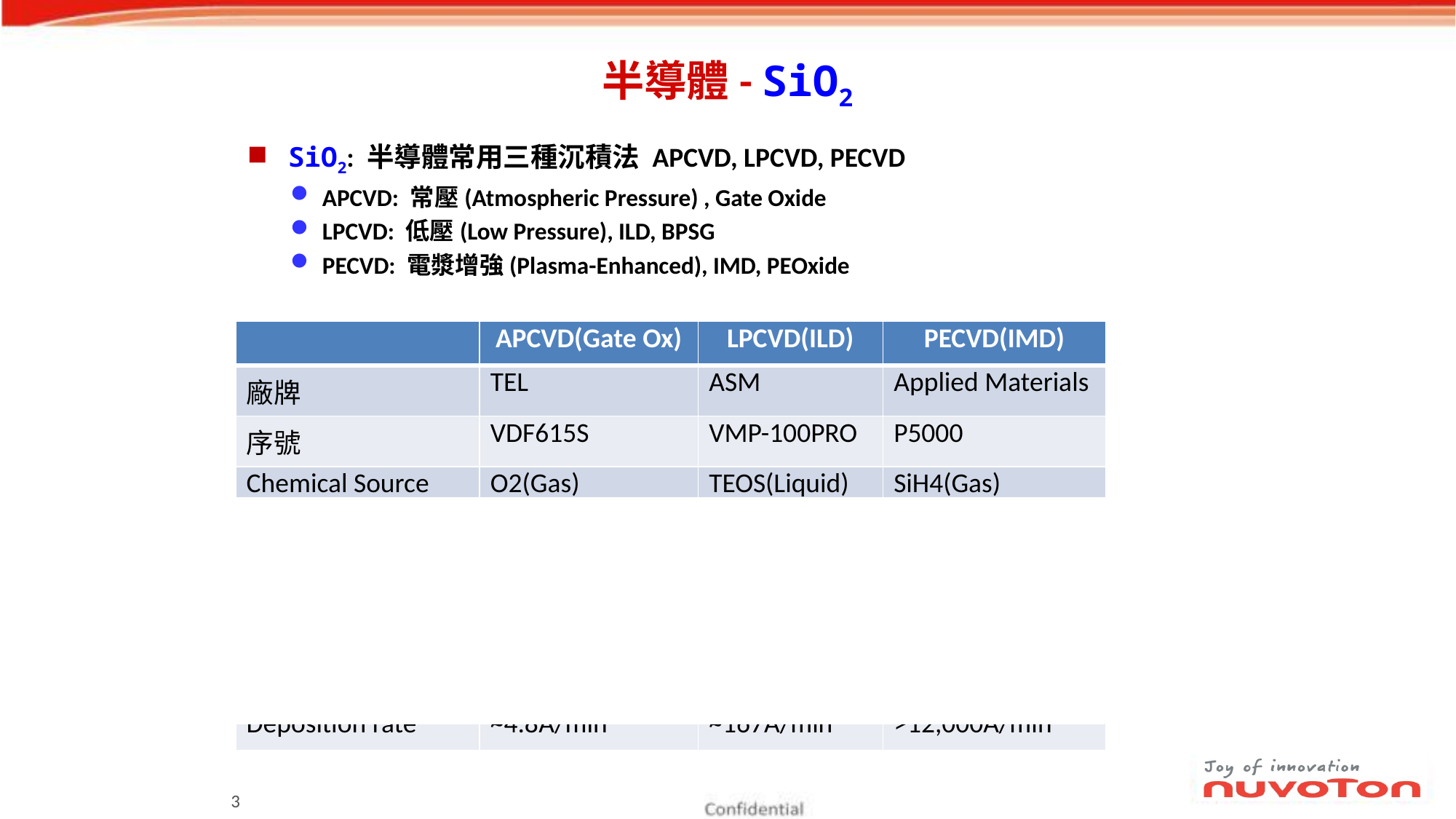

# 半導體- SiO2
SiO2: 半導體常用三種沉積法 APCVD, LPCVD, PECVD
APCVD: 常壓(Atmospheric Pressure) , Gate Oxide
LPCVD: 低壓(Low Pressure), ILD, BPSG
PECVD: 電漿增強(Plasma-Enhanced), IMD, PEOxide

|  | APCVD(Gate Ox) | LPCVD(ILD) | PECVD(IMD) |
| --- | --- | --- | --- |
| 廠牌 | TEL | ASM | Applied Materials |
| 序號 | VDF615S | VMP-100PRO | P5000 |
| Chemical Source | O2(Gas) | TEOS(Liquid) | SiH4(Gas) |
| Reactor type | 溫度 | 溫度 | 溫度+電漿 |
| 溫度 | 920℃ | 620℃ | 400℃ |
| 壓力 | 760Torr(1Atm) | 0.8Torr | 1.55Torr |
| Process systems | Batch(150pcs) | Batch(50pcs) | Single-wafer |
| Deposition rate | ~4.8Å/min | ~167Å/min | >12,000Å/min |

3